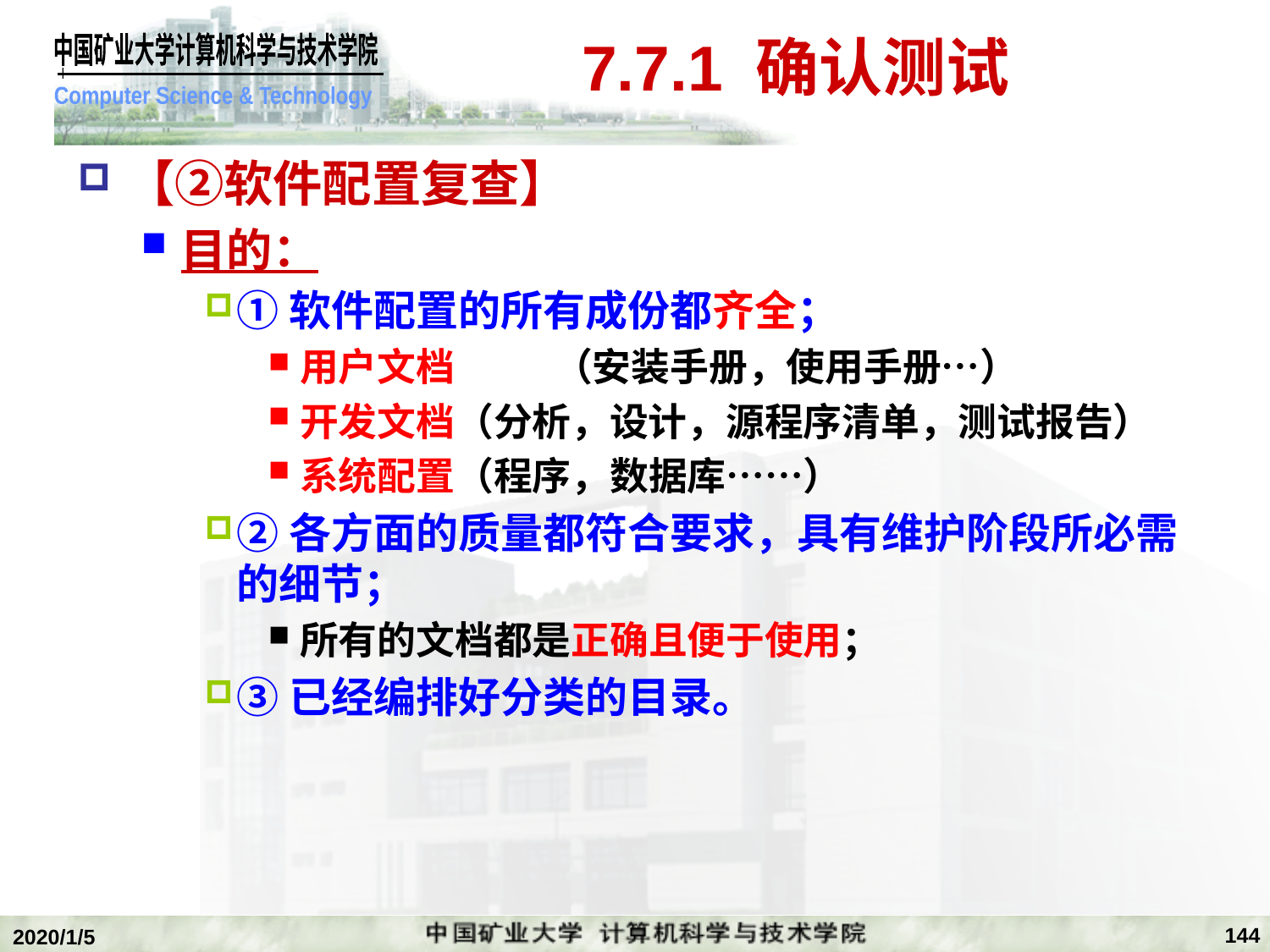

# 7.7.1 确认测试
【②软件配置复查】
目的：
①软件配置的所有成份都齐全；
用户文档	（安装手册，使用手册…）
开发文档（分析，设计，源程序清单，测试报告）
系统配置（程序，数据库……）
②各方面的质量都符合要求，具有维护阶段所必需的细节；
所有的文档都是正确且便于使用；
③已经编排好分类的目录。
144
2020/1/5